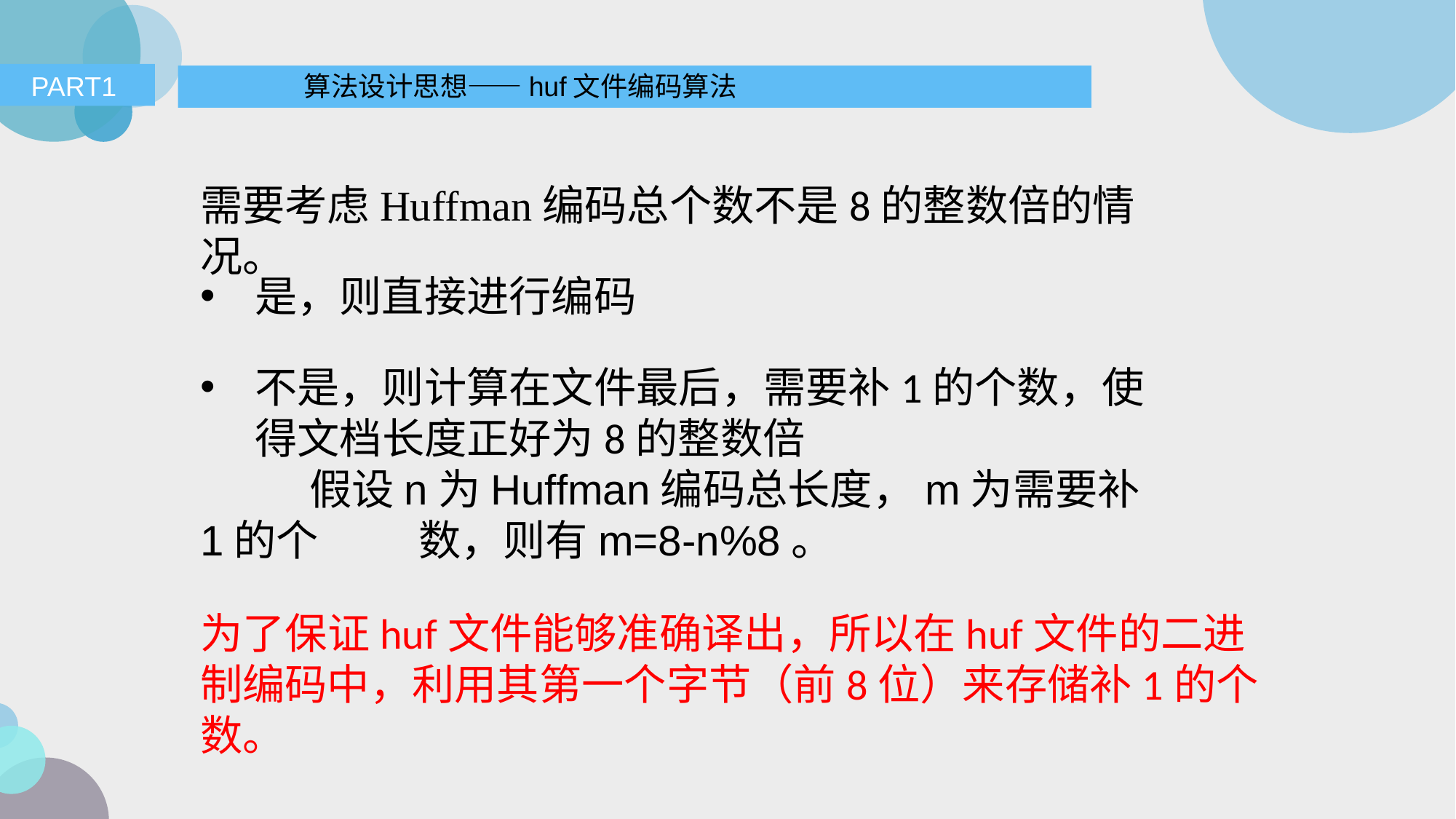

PART1
算法设计思想——huf文件编码算法

需要考虑Huffman编码总个数不是8的整数倍的情况。
是，则直接进行编码
不是，则计算在文件最后，需要补1的个数，使得文档长度正好为8的整数倍
	假设n为Huffman编码总长度，m为需要补1的个	数，则有m=8-n%8。
为了保证huf文件能够准确译出，所以在huf文件的二进制编码中，利用其第一个字节（前8位）来存储补1的个数。